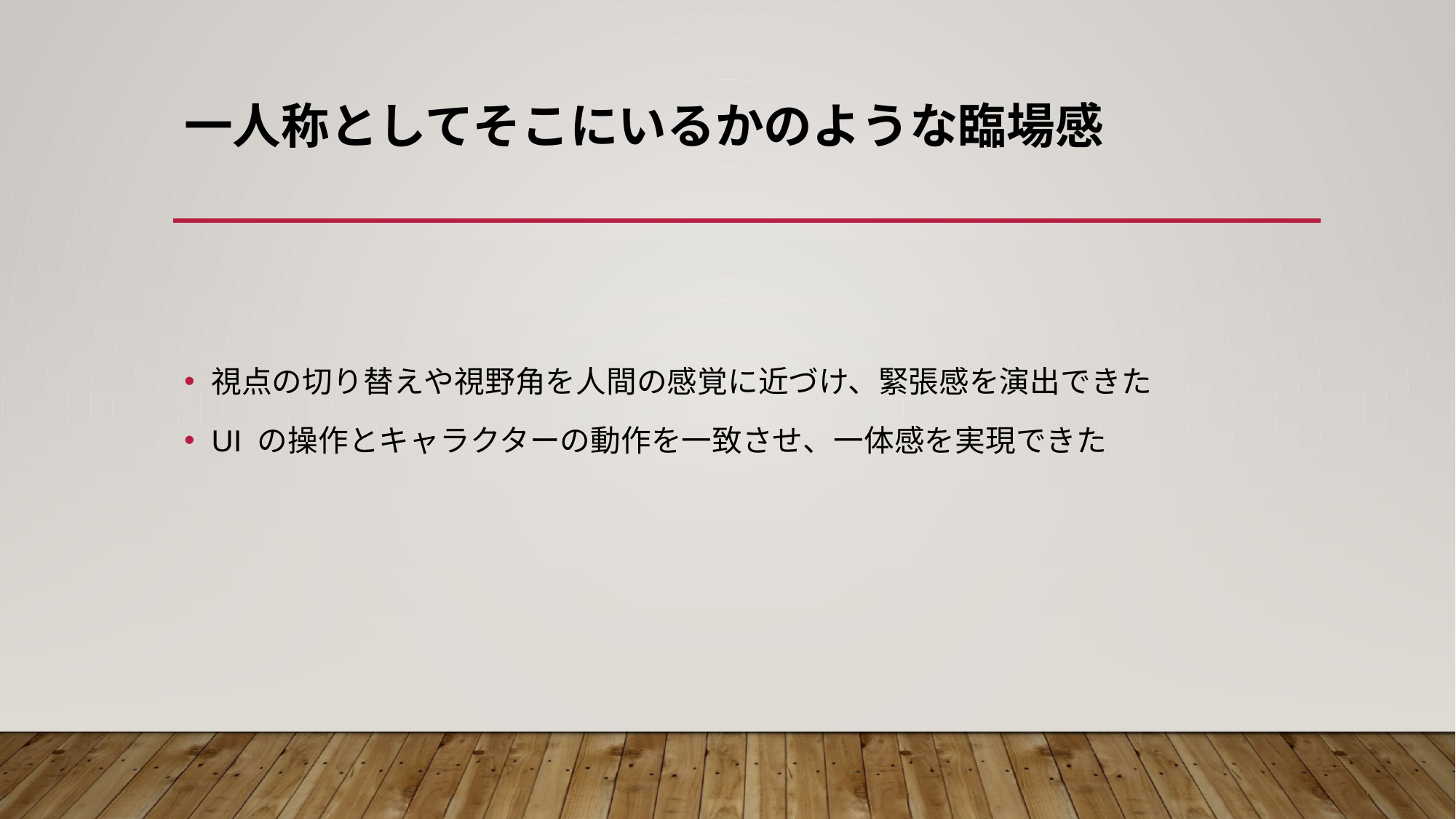

# 一人称としてそこにいるかのような臨場感
視点の切り替えや視野角を人間の感覚に近づけ、緊張感を演出できた
UI の操作とキャラクターの動作を一致させ、一体感を実現できた